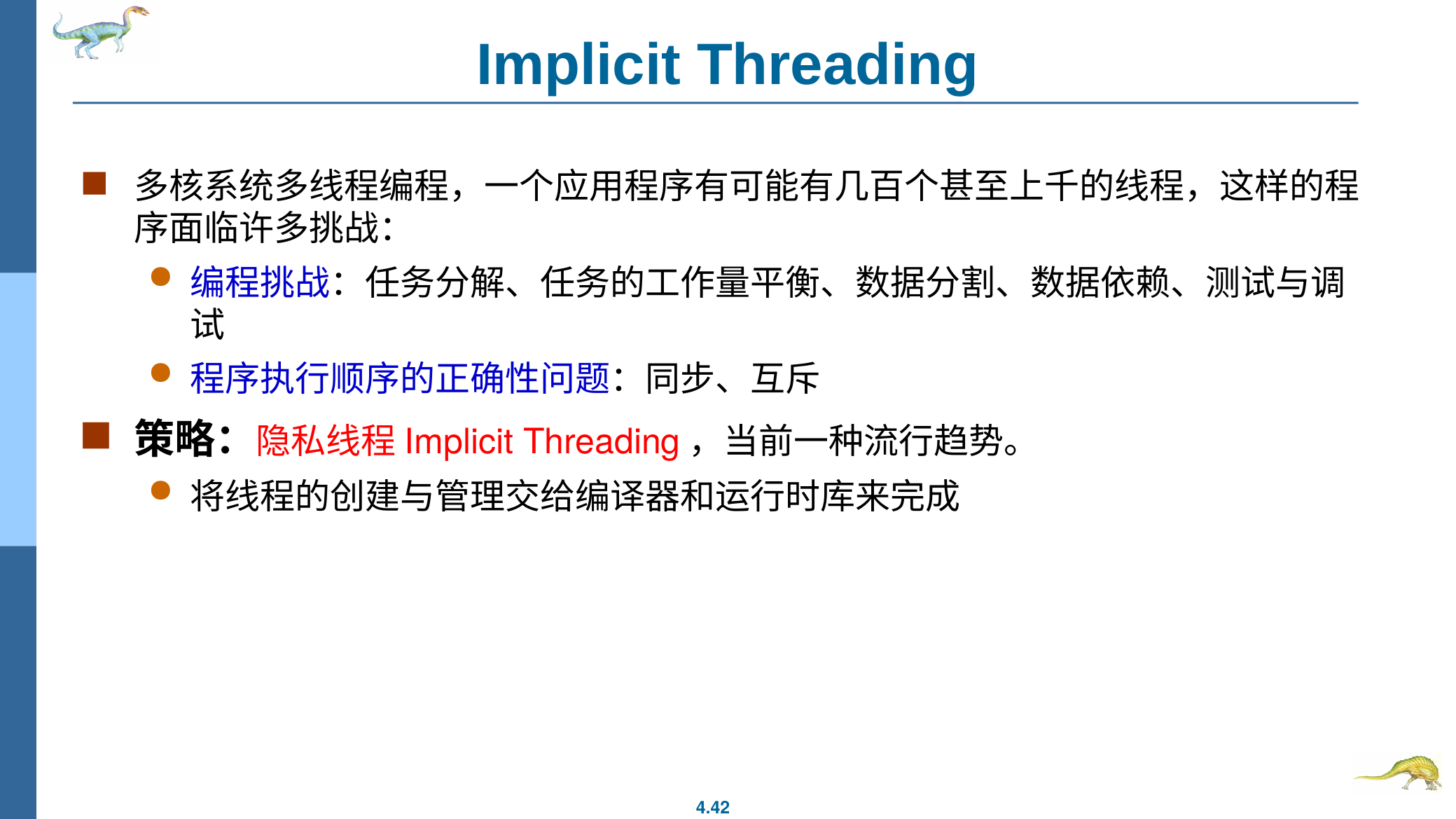

# Implicit Threading
多核系统多线程编程，一个应用程序有可能有几百个甚至上千的线程，这样的程序面临许多挑战：
编程挑战：任务分解、任务的工作量平衡、数据分割、数据依赖、测试与调试
程序执行顺序的正确性问题：同步、互斥
策略：隐私线程Implicit Threading，当前一种流行趋势。
将线程的创建与管理交给编译器和运行时库来完成